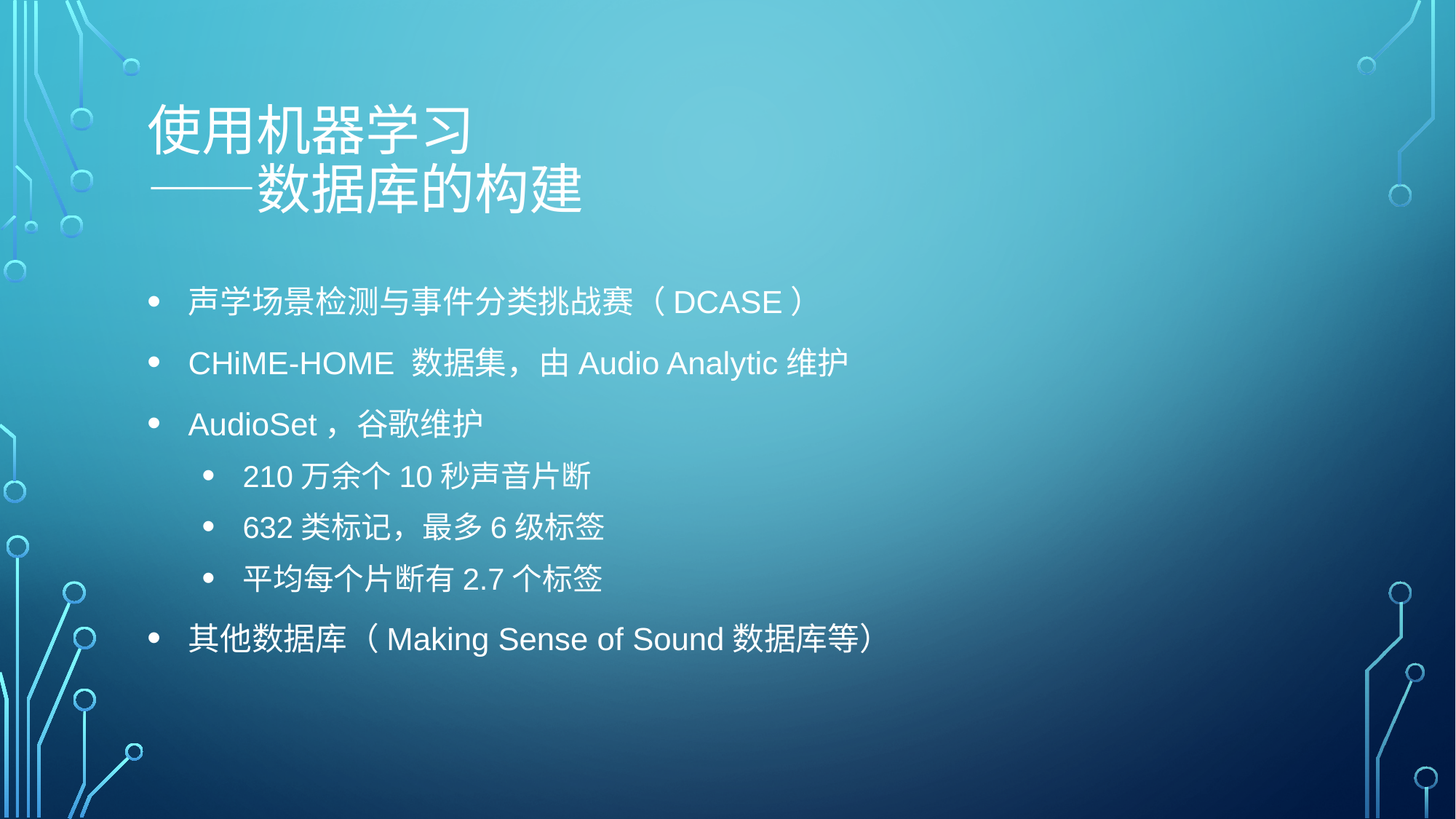

# 使用机器学习 ——数据库的构建
声学场景检测与事件分类挑战赛（DCASE）
CHiME-HOME 数据集，由Audio Analytic维护
AudioSet，谷歌维护
210万余个10秒声音片断
632类标记，最多6级标签
平均每个片断有2.7个标签
其他数据库（Making Sense of Sound数据库等）